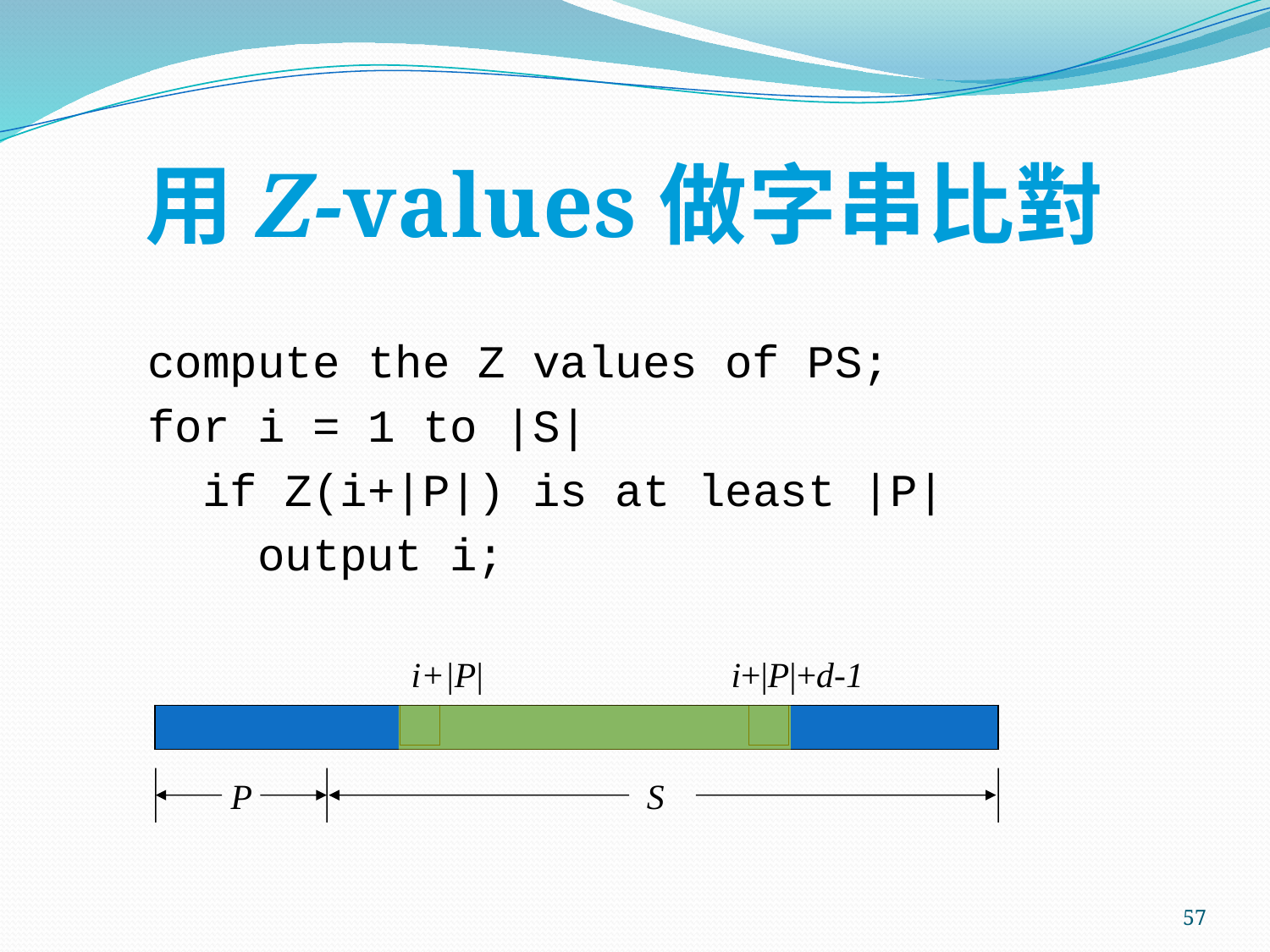

# 用Z-values做字串比對
compute the Z values of PS;
for i = 1 to |S|
  if Z(i+|P|) is at least |P|
    output i;
i+|P|
i+|P|+d-1

P
S

57